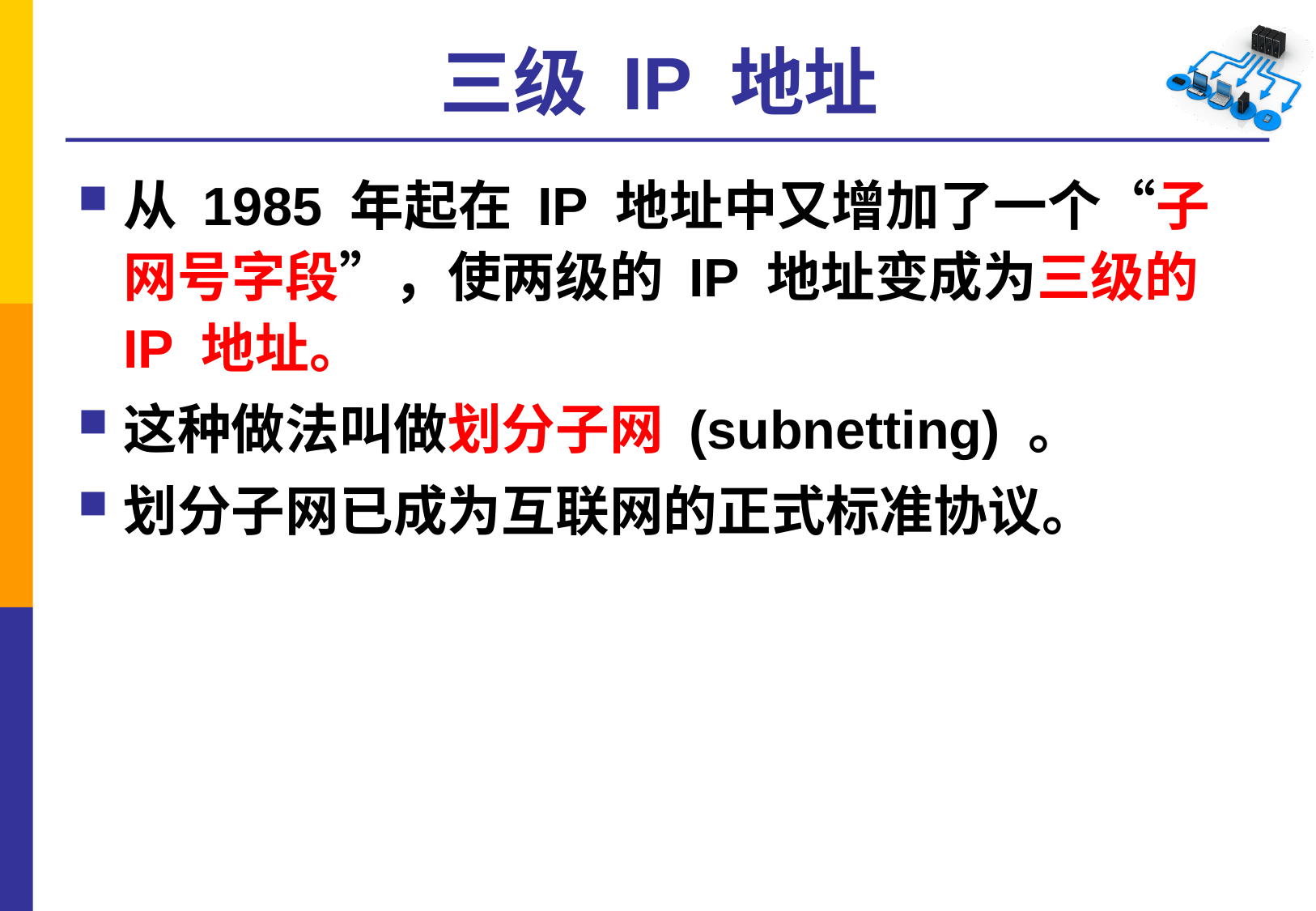

# 三级 IP 地址
从 1985 年起在 IP 地址中又增加了一个“子网号字段”，使两级的 IP 地址变成为三级的 IP 地址。
这种做法叫做划分子网 (subnetting) 。
划分子网已成为互联网的正式标准协议。